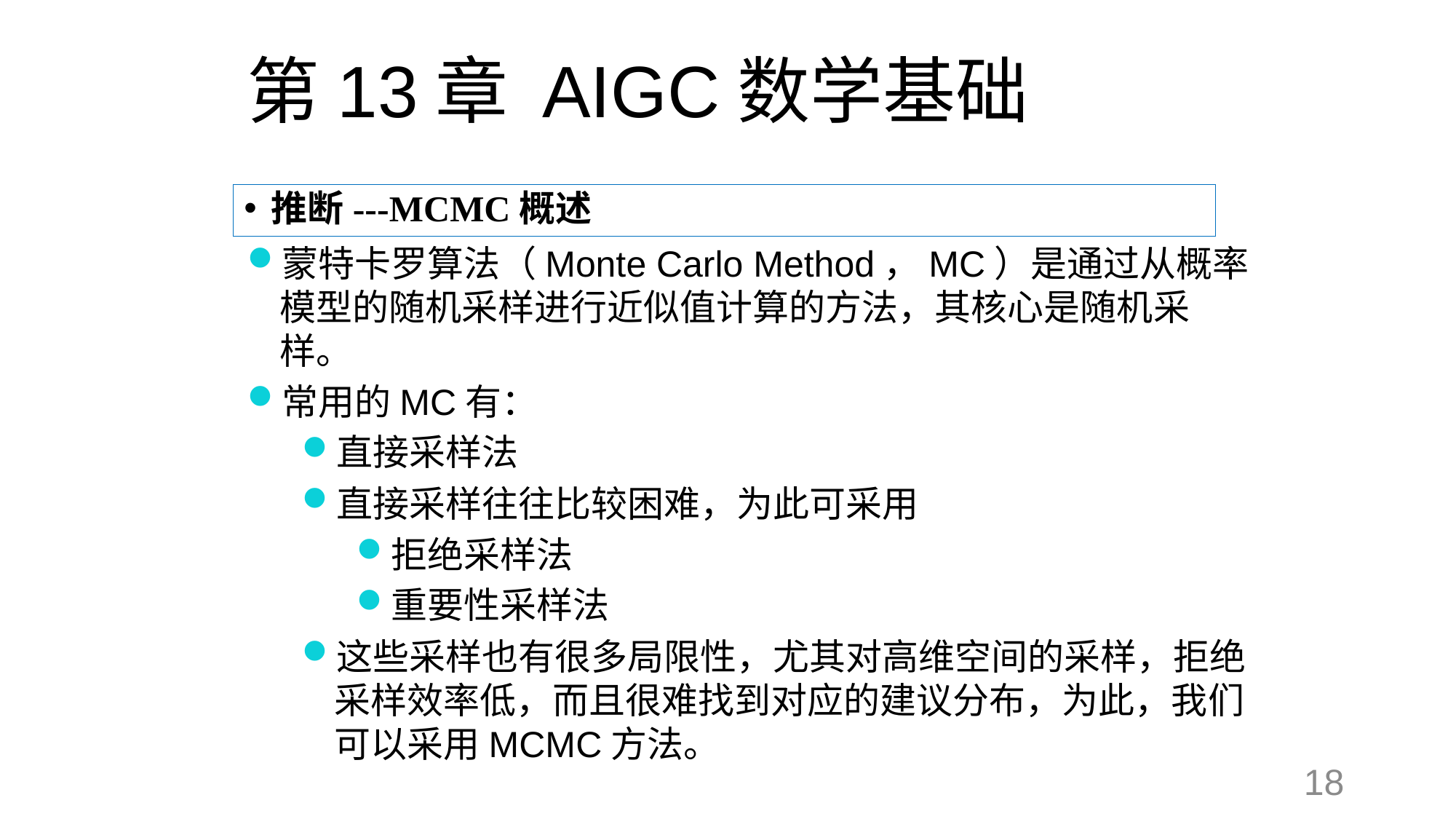

# 第13章 AIGC数学基础
推断---MCMC概述

蒙特卡罗算法（Monte Carlo Method，MC）是通过从概率模型的随机采样进行近似值计算的方法，其核心是随机采样。
常用的MC有：
直接采样法
直接采样往往比较困难，为此可采用
拒绝采样法
重要性采样法
这些采样也有很多局限性，尤其对高维空间的采样，拒绝采样效率低，而且很难找到对应的建议分布，为此，我们可以采用MCMC方法。

18